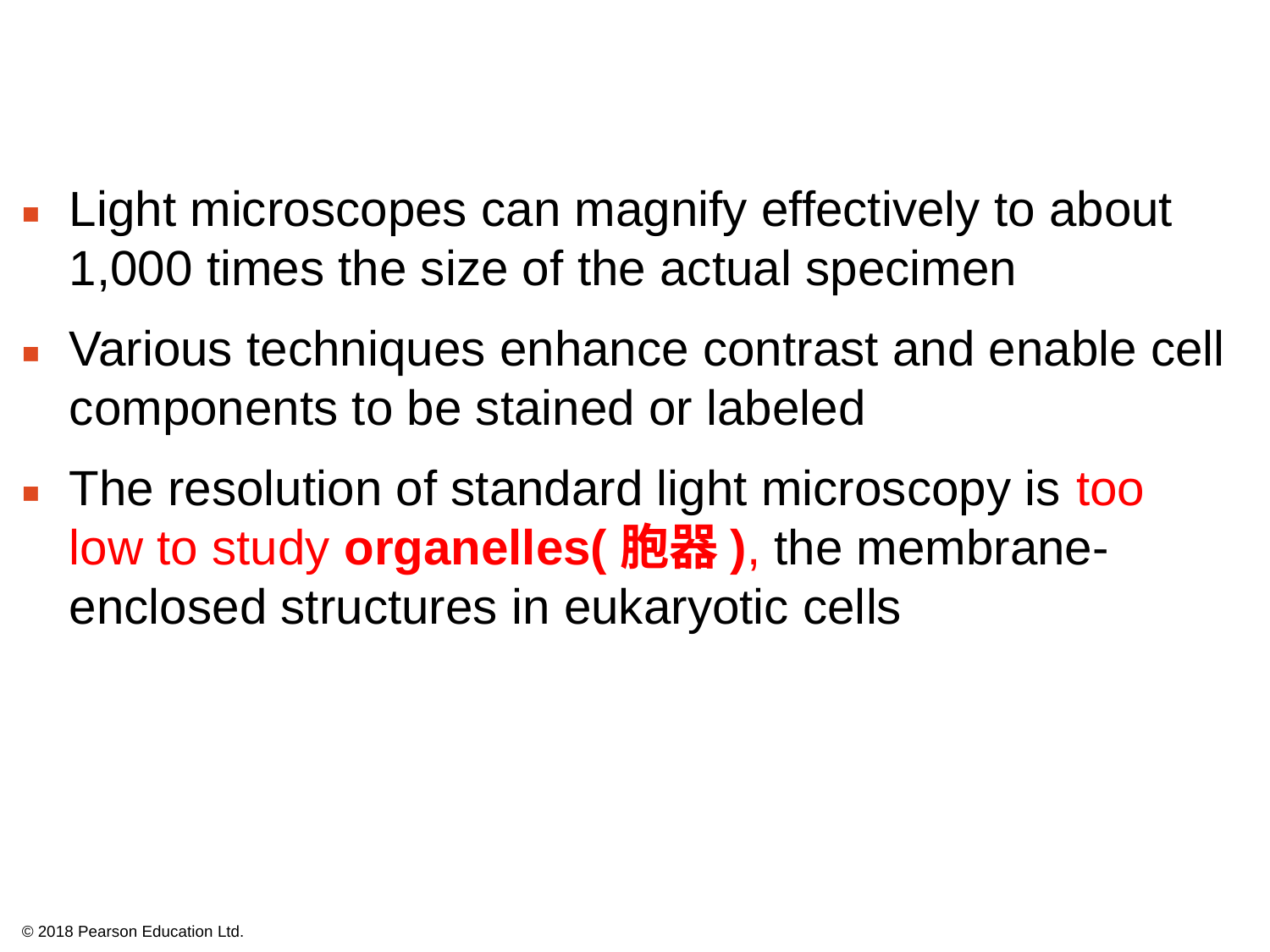

Light microscopes can magnify effectively to about 1,000 times the size of the actual specimen
Various techniques enhance contrast and enable cell components to be stained or labeled
The resolution of standard light microscopy is too low to study organelles(胞器), the membrane-enclosed structures in eukaryotic cells
© 2018 Pearson Education Ltd.